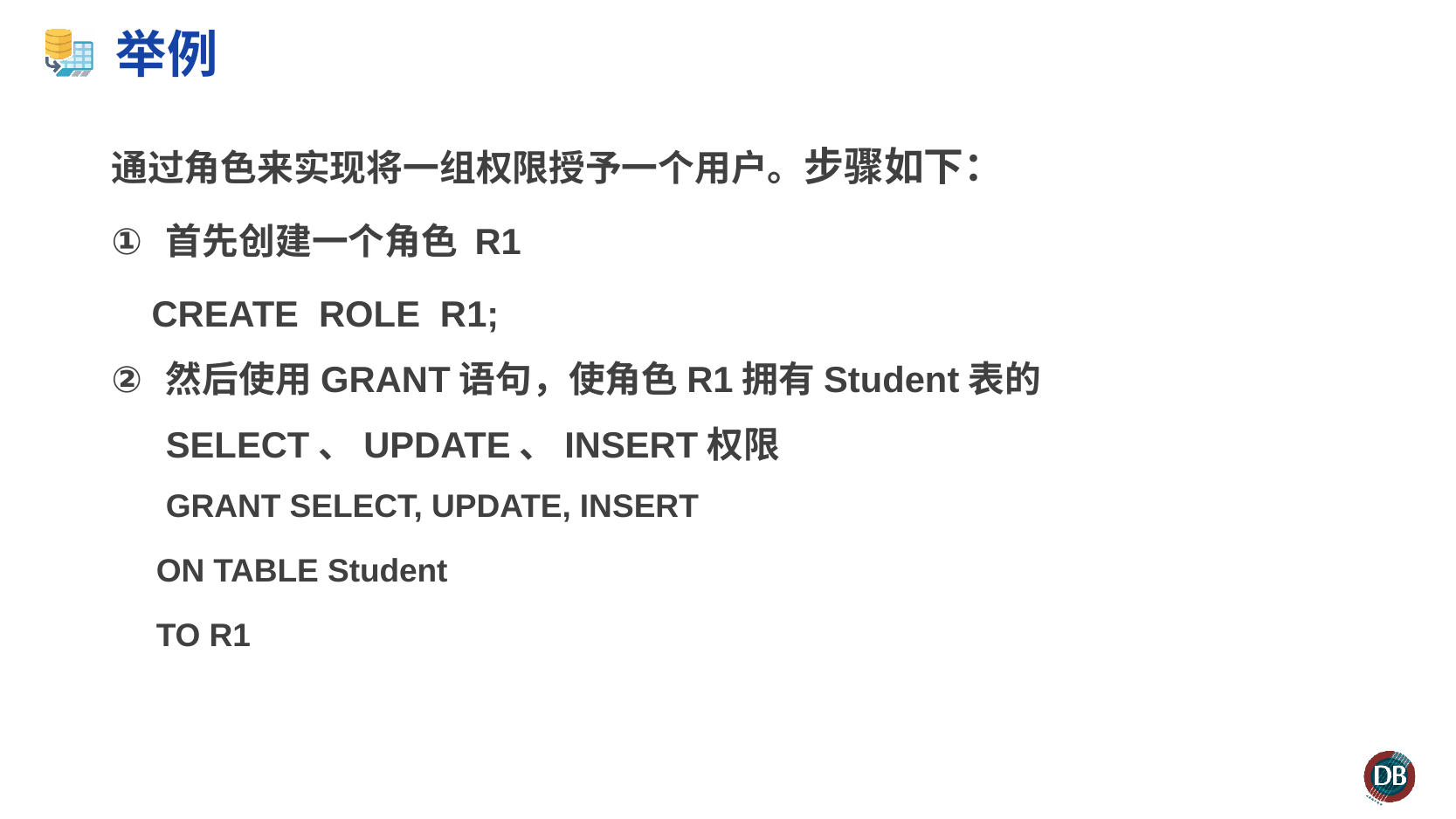

# 举例
通过角色来实现将一组权限授予一个用户。步骤如下：
首先创建一个角色 R1
    CREATE  ROLE  R1;
然后使用GRANT语句，使角色R1拥有Student表的SELECT、UPDATE、INSERT权限
GRANT SELECT, UPDATE, INSERT
     ON TABLE Student
     TO R1